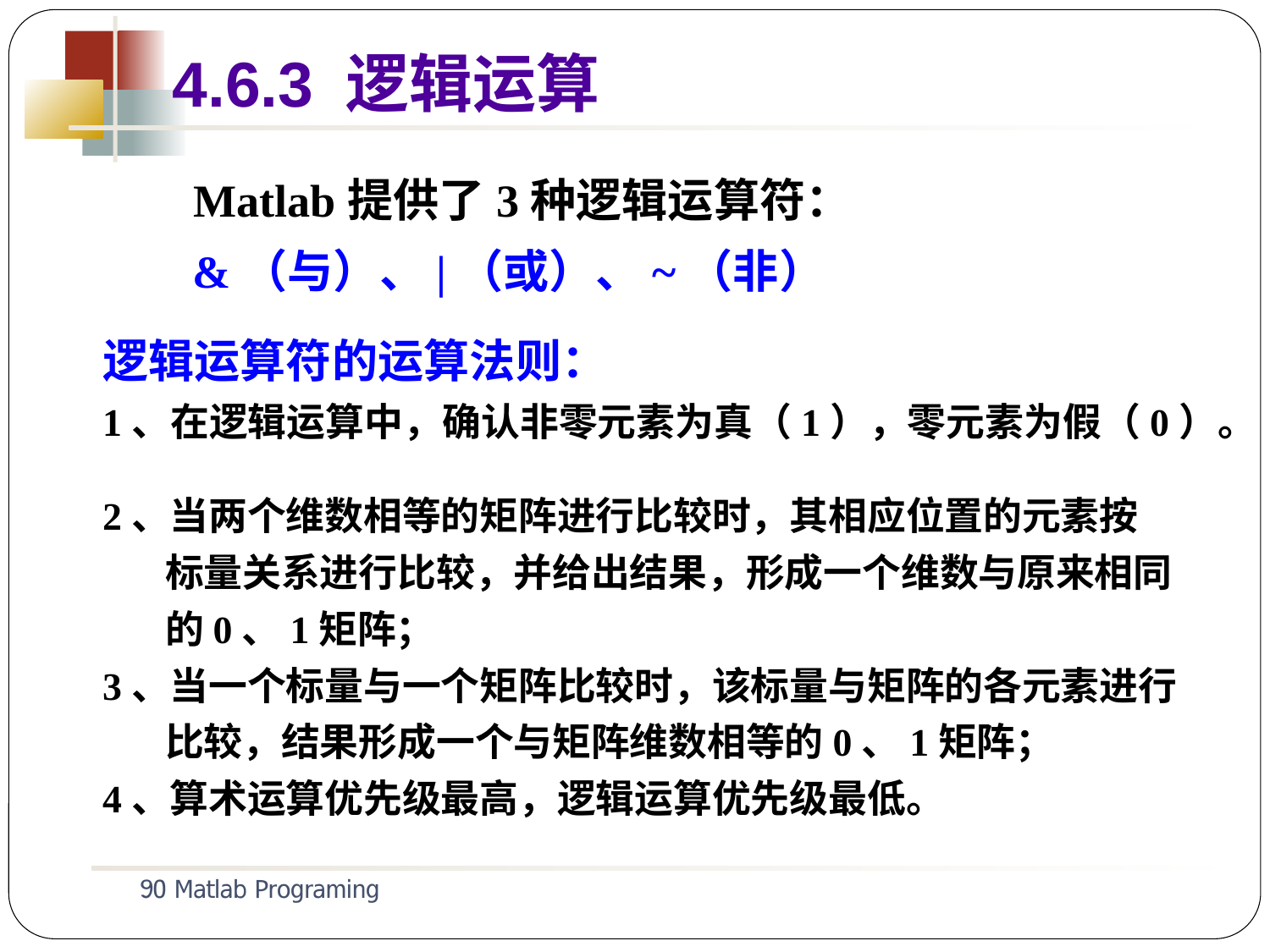

4.6.3 逻辑运算
  Matlab提供了3种逻辑运算符：
&（与）、|（或）、~（非）
逻辑运算符的运算法则：
1、在逻辑运算中，确认非零元素为真（1），零元素为假（0）。
2、当两个维数相等的矩阵进行比较时，其相应位置的元素按
      标量关系进行比较，并给出结果，形成一个维数与原来相同
      的0、1矩阵；
3、当一个标量与一个矩阵比较时，该标量与矩阵的各元素进行
      比较，结果形成一个与矩阵维数相等的0、1矩阵；
4、算术运算优先级最高，逻辑运算优先级最低。
90 Matlab Programing